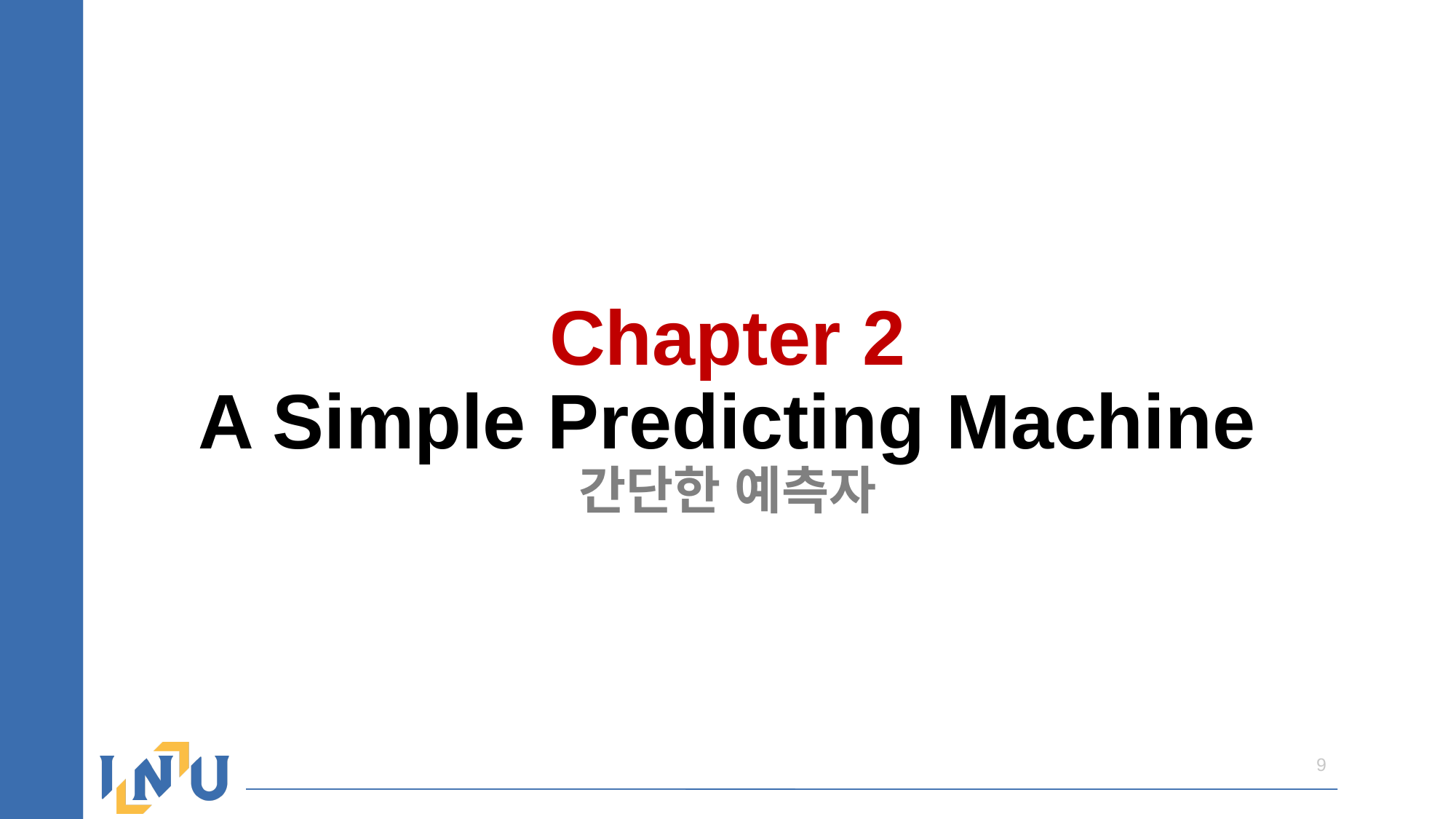

# Chapter 2 A Simple Predicting Machine 간단한 예측자
9